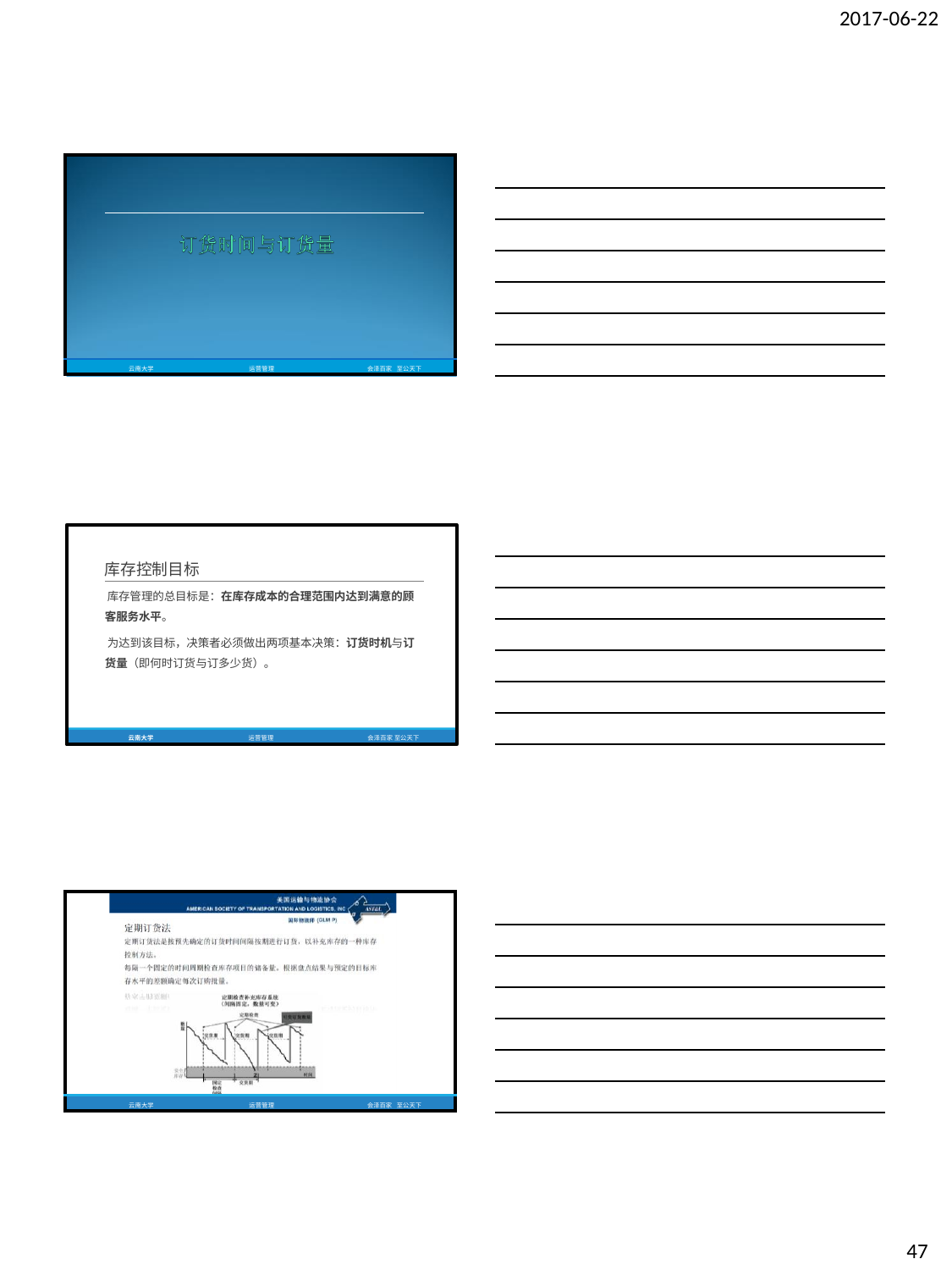

2017-06-22
|  |  |  |  |
| --- | --- | --- | --- |
| 云南大学 | 运营管理 | 会泽百家 | 至公天下 |

库存控制目标
库存管理的总目标是：在库存成本的合理范围内达到满意的顾 客服务水平。
为达到该目标，决策者必须做出两项基本决策：订货时机与订 货量（即何时订货与订多少货）。

云南大学
运营管理
会泽百家 至公天下

|  |  |  |  |
| --- | --- | --- | --- |
| 云南大学 | 运营管理 | 会泽百家 | 至公天下 |

47